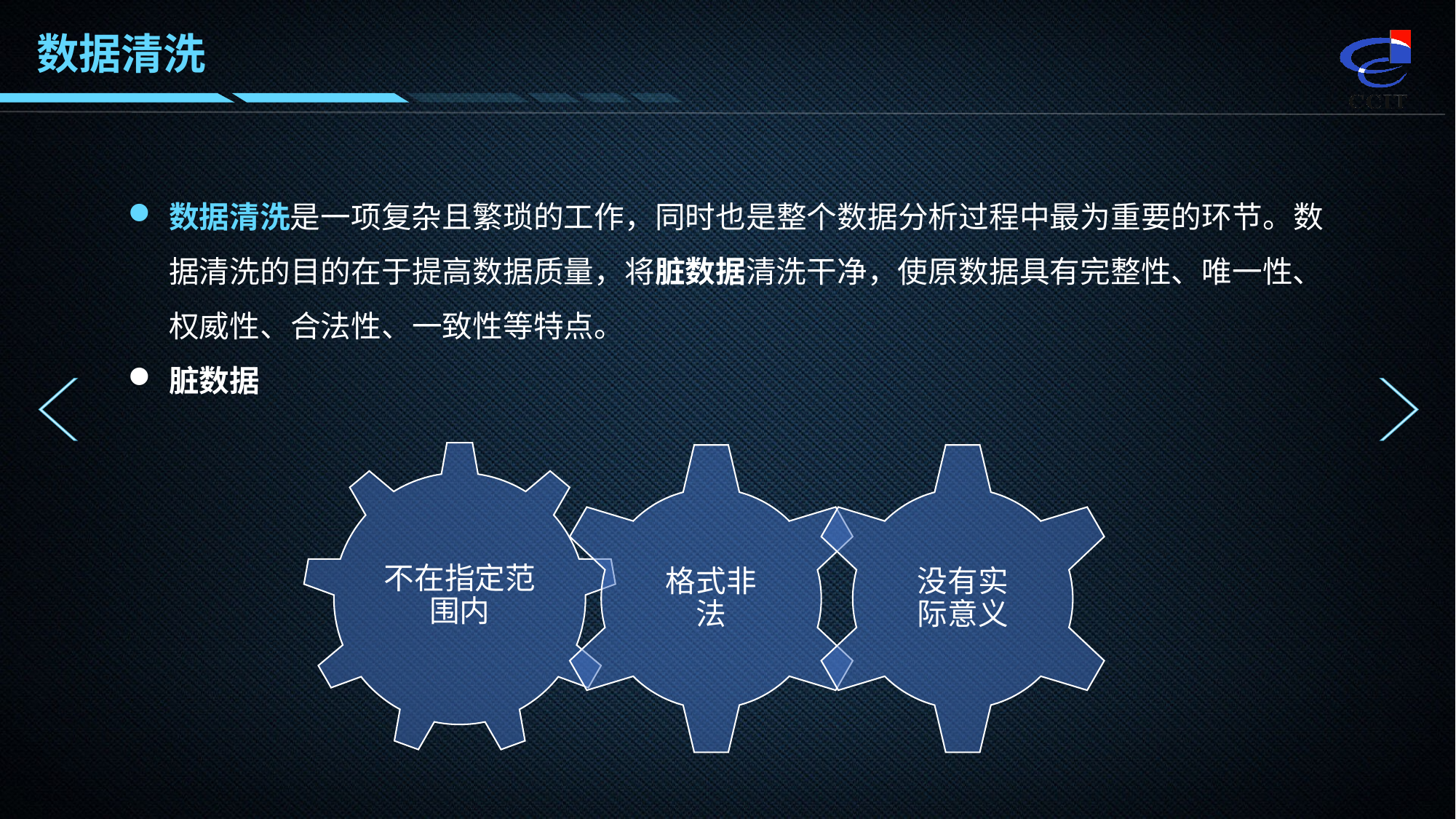

数据清洗

数据清洗是一项复杂且繁琐的工作，同时也是整个数据分析过程中最为重要的环节。数据清洗的目的在于提高数据质量，将脏数据清洗干净，使原数据具有完整性、唯一性、权威性、合法性、一致性等特点。
脏数据
不在指定范围内
格式非法
没有实际意义